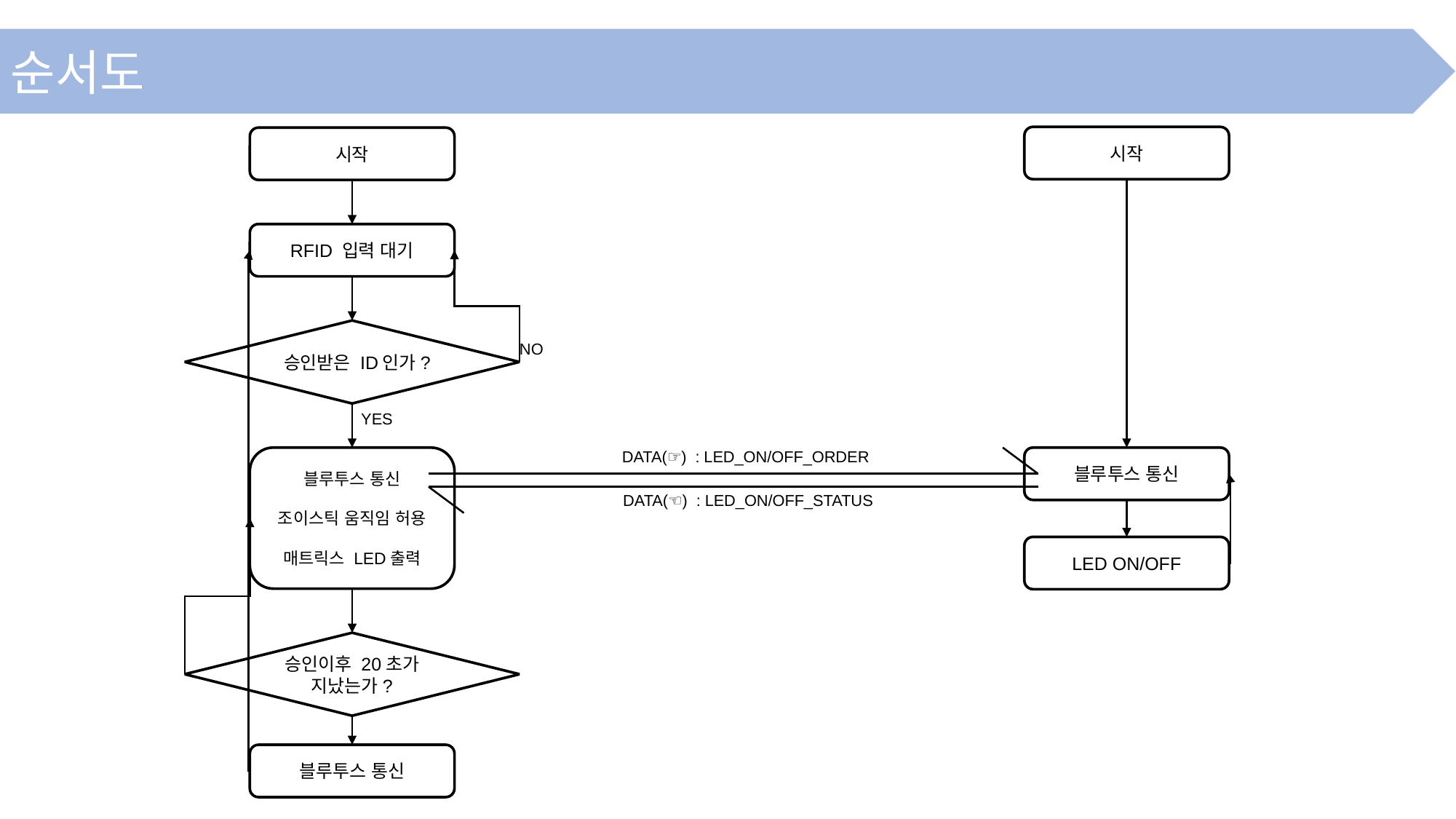

순서도
시작
시작
RFID 입력 대기
승인받은 ID인가?
블루투스 통신

조이스틱 움직임 허용

매트릭스 LED출력
승인이후 20초가 지났는가?
블루투스 통신
NO
YES
DATA(☞)  : LED_ON/OFF_ORDER
블루투스 통신
DATA(☜)  : LED_ON/OFF_STATUS
LED ON/OFF